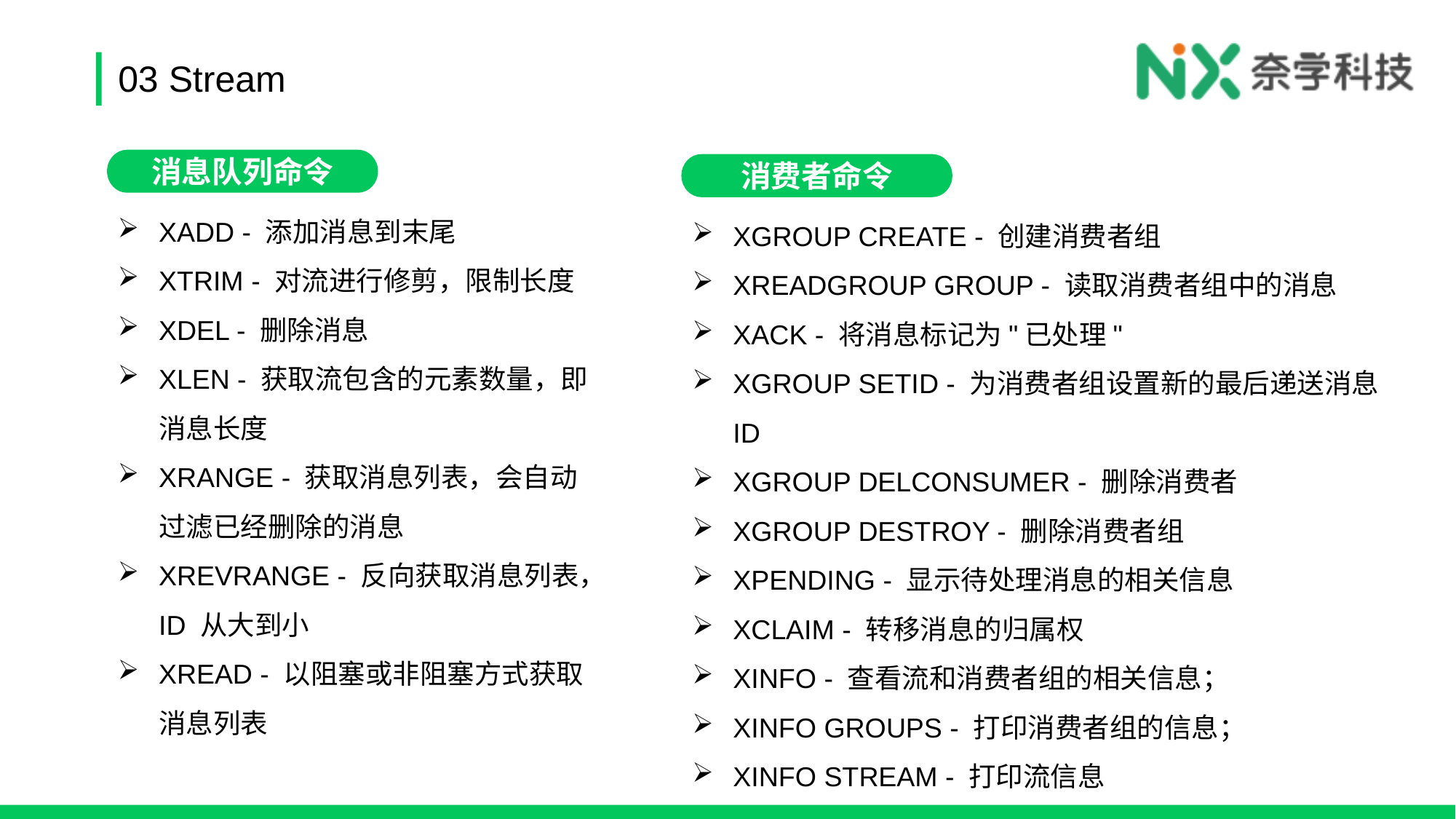

# 03 Stream
消息队列命令
消费者命令
XADD - 添加消息到末尾
XTRIM - 对流进行修剪，限制长度
XDEL - 删除消息
XLEN - 获取流包含的元素数量，即消息长度
XRANGE - 获取消息列表，会自动过滤已经删除的消息
XREVRANGE - 反向获取消息列表，ID 从大到小
XREAD - 以阻塞或非阻塞方式获取消息列表
XGROUP CREATE - 创建消费者组
XREADGROUP GROUP - 读取消费者组中的消息
XACK - 将消息标记为"已处理"
XGROUP SETID - 为消费者组设置新的最后递送消息ID
XGROUP DELCONSUMER - 删除消费者
XGROUP DESTROY - 删除消费者组
XPENDING - 显示待处理消息的相关信息
XCLAIM - 转移消息的归属权
XINFO - 查看流和消费者组的相关信息；
XINFO GROUPS - 打印消费者组的信息；
XINFO STREAM - 打印流信息